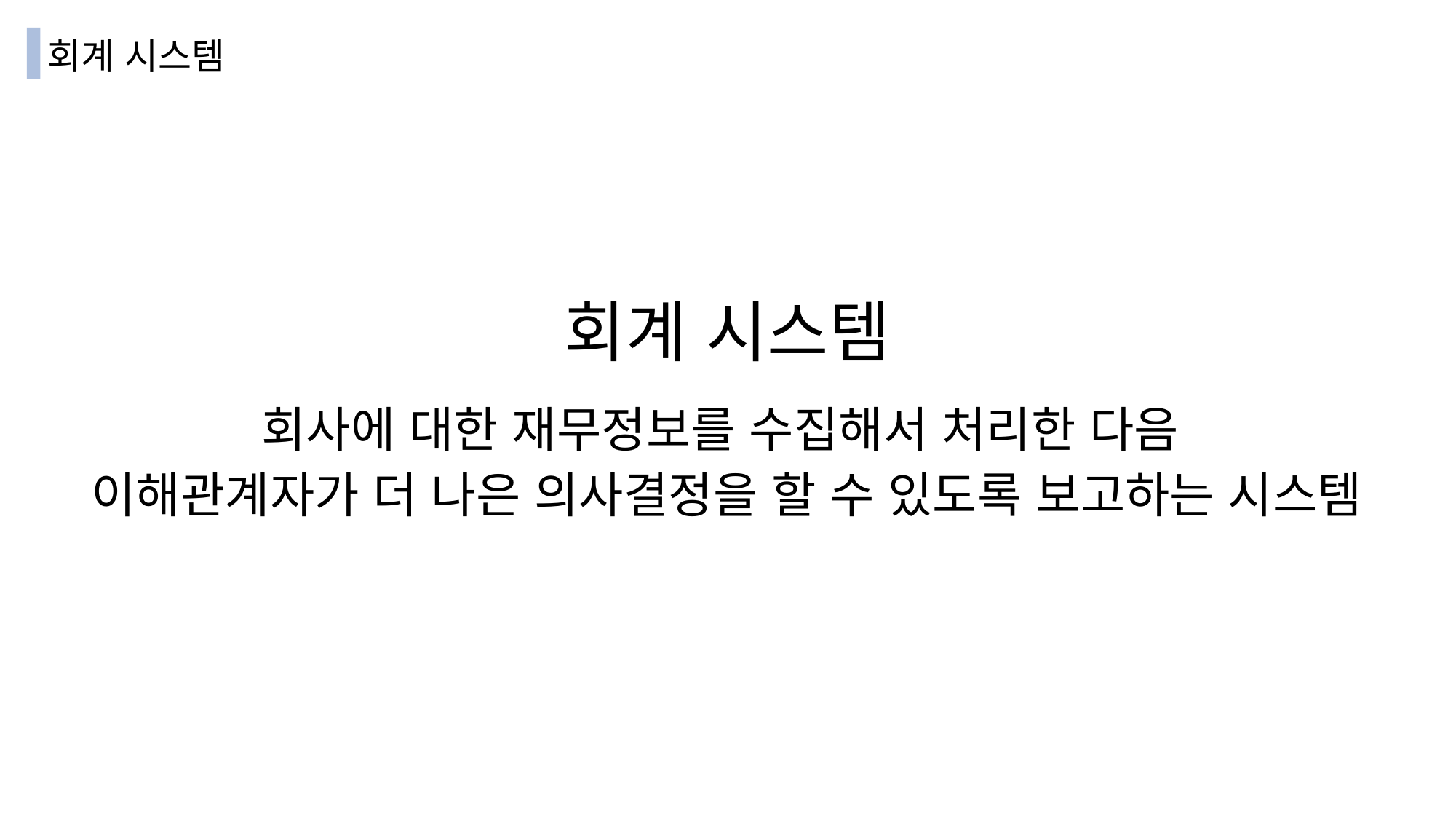

회계 시스템
회계 시스템

회사에 대한 재무정보를 수집해서 처리한 다음

이해관계자가 더 나은 의사결정을 할 수 있도록 보고하는 시스템